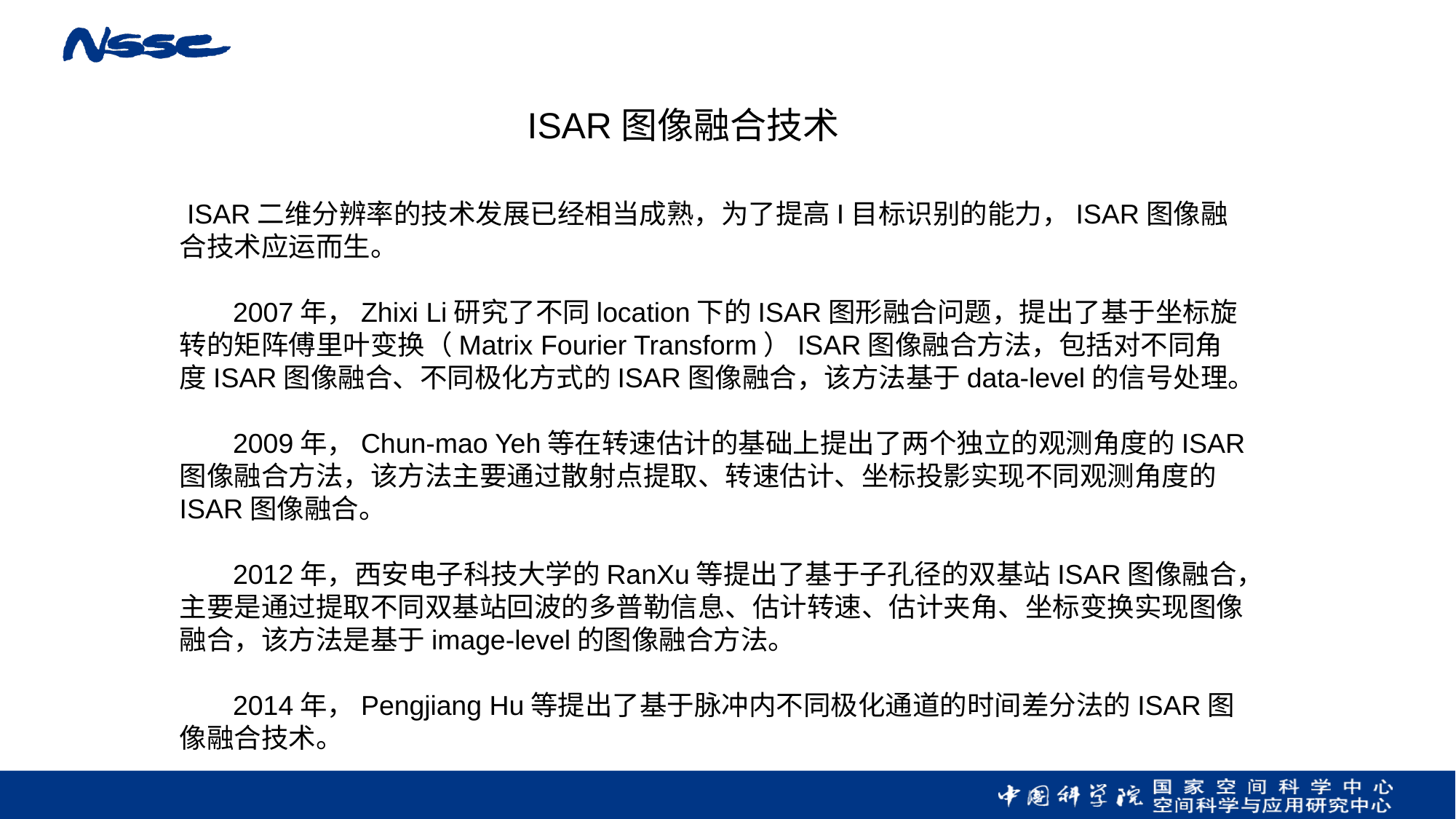

ISAR图像融合技术

 ISAR二维分辨率的技术发展已经相当成熟，为了提高I目标识别的能力，ISAR图像融合技术应运而生。

       2007年，Zhixi Li研究了不同location下的ISAR图形融合问题，提出了基于坐标旋转的矩阵傅里叶变换（Matrix Fourier Transform）ISAR图像融合方法，包括对不同角度ISAR图像融合、不同极化方式的ISAR图像融合，该方法基于data-level的信号处理。

       2009年，Chun-mao Yeh等在转速估计的基础上提出了两个独立的观测角度的ISAR图像融合方法，该方法主要通过散射点提取、转速估计、坐标投影实现不同观测角度的ISAR图像融合。

       2012年，西安电子科技大学的RanXu等提出了基于子孔径的双基站ISAR图像融合，主要是通过提取不同双基站回波的多普勒信息、估计转速、估计夹角、坐标变换实现图像融合，该方法是基于image-level的图像融合方法。

       2014年，Pengjiang Hu等提出了基于脉冲内不同极化通道的时间差分法的ISAR图像融合技术。